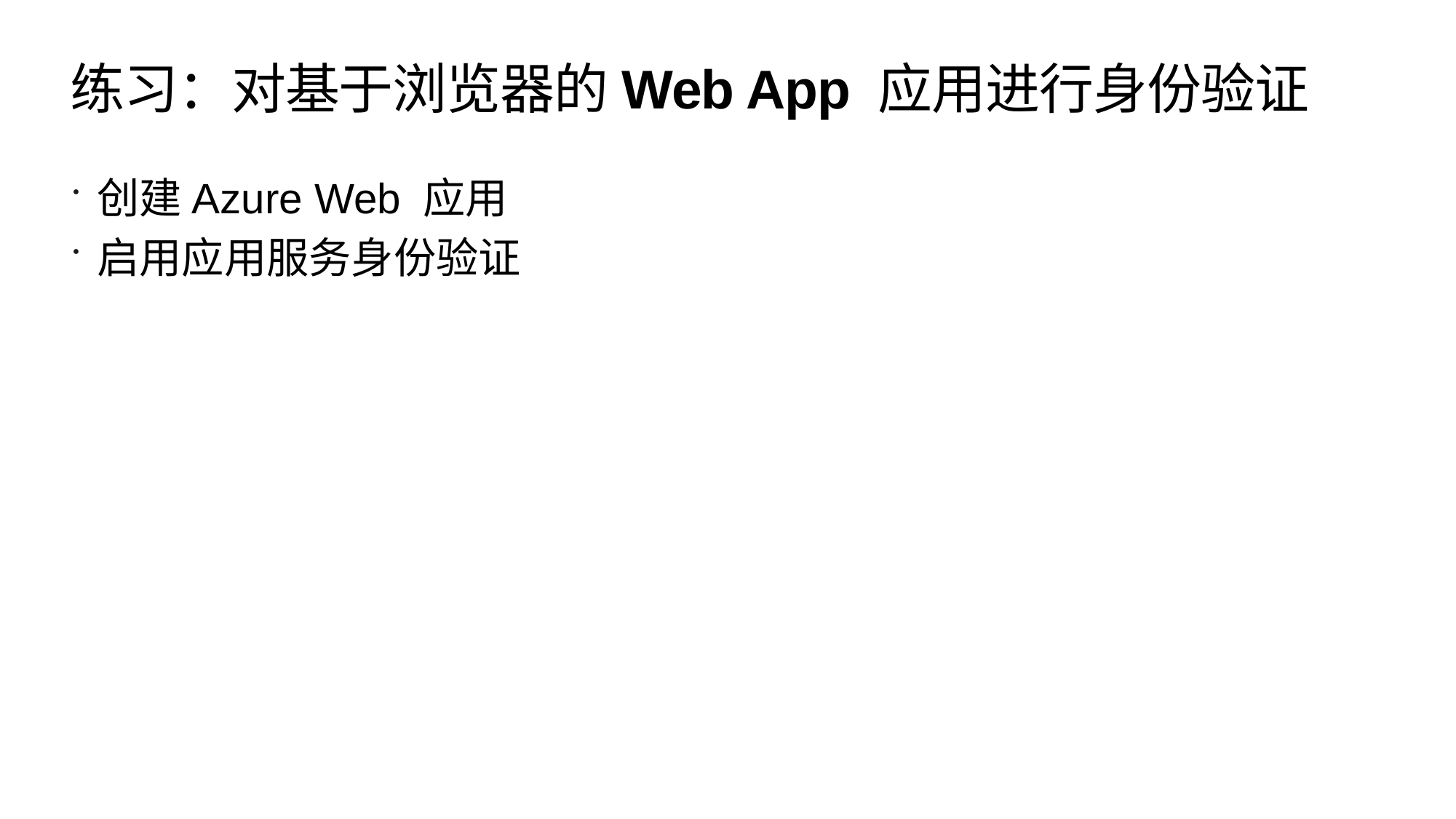

# 练习：对基于浏览器的Web App 应用进行身份验证
创建Azure Web 应用
启用应用服务身份验证